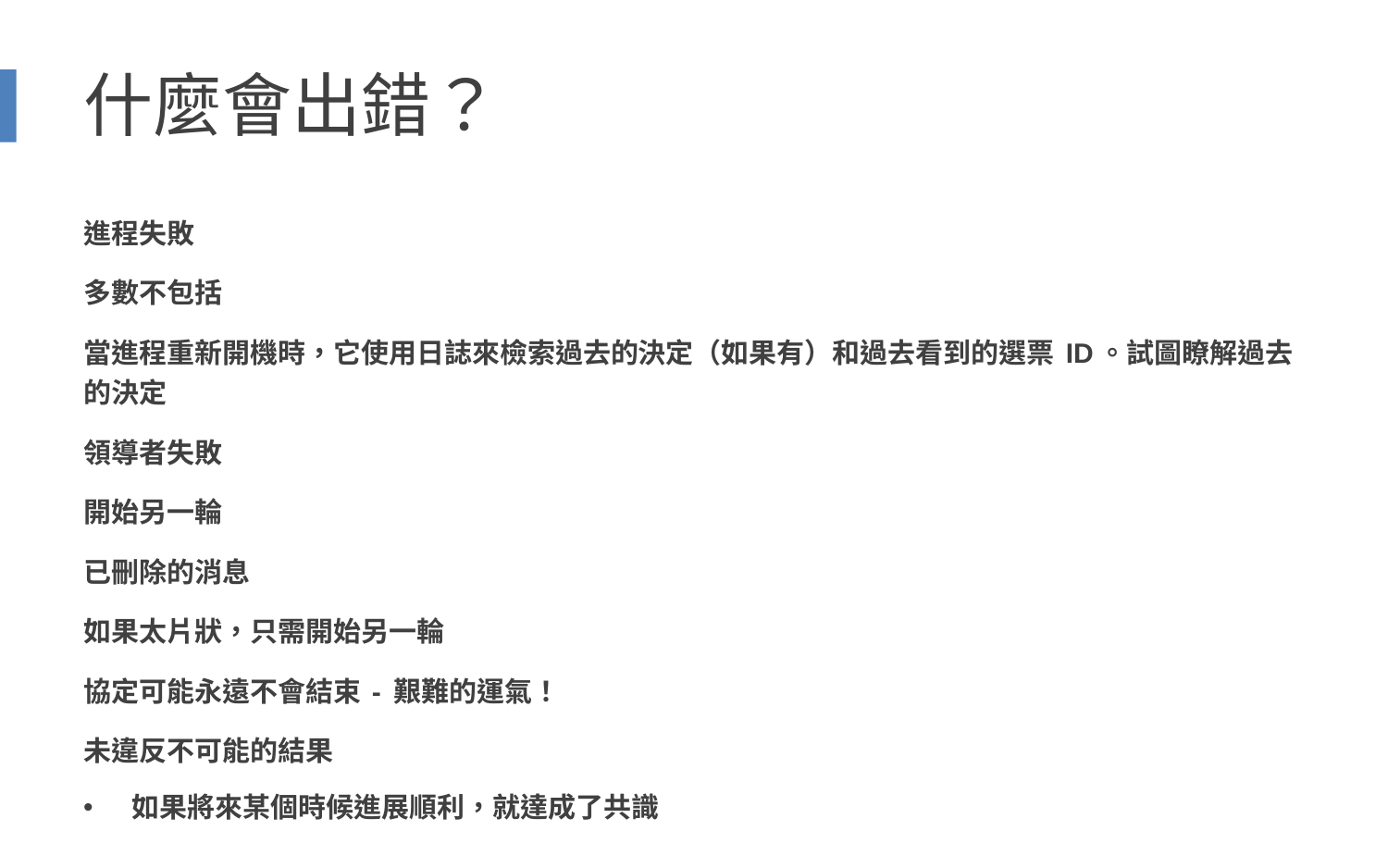

# 什麼會出錯？
進程失敗
多數不包括
當進程重新開機時，它使用日誌來檢索過去的決定（如果有）和過去看到的選票 ID。試圖瞭解過去的決定
領導者失敗
開始另一輪
已刪除的消息
如果太片狀，只需開始另一輪
協定可能永遠不會結束 - 艱難的運氣！
未違反不可能的結果
如果將來某個時候進展順利，就達成了共識